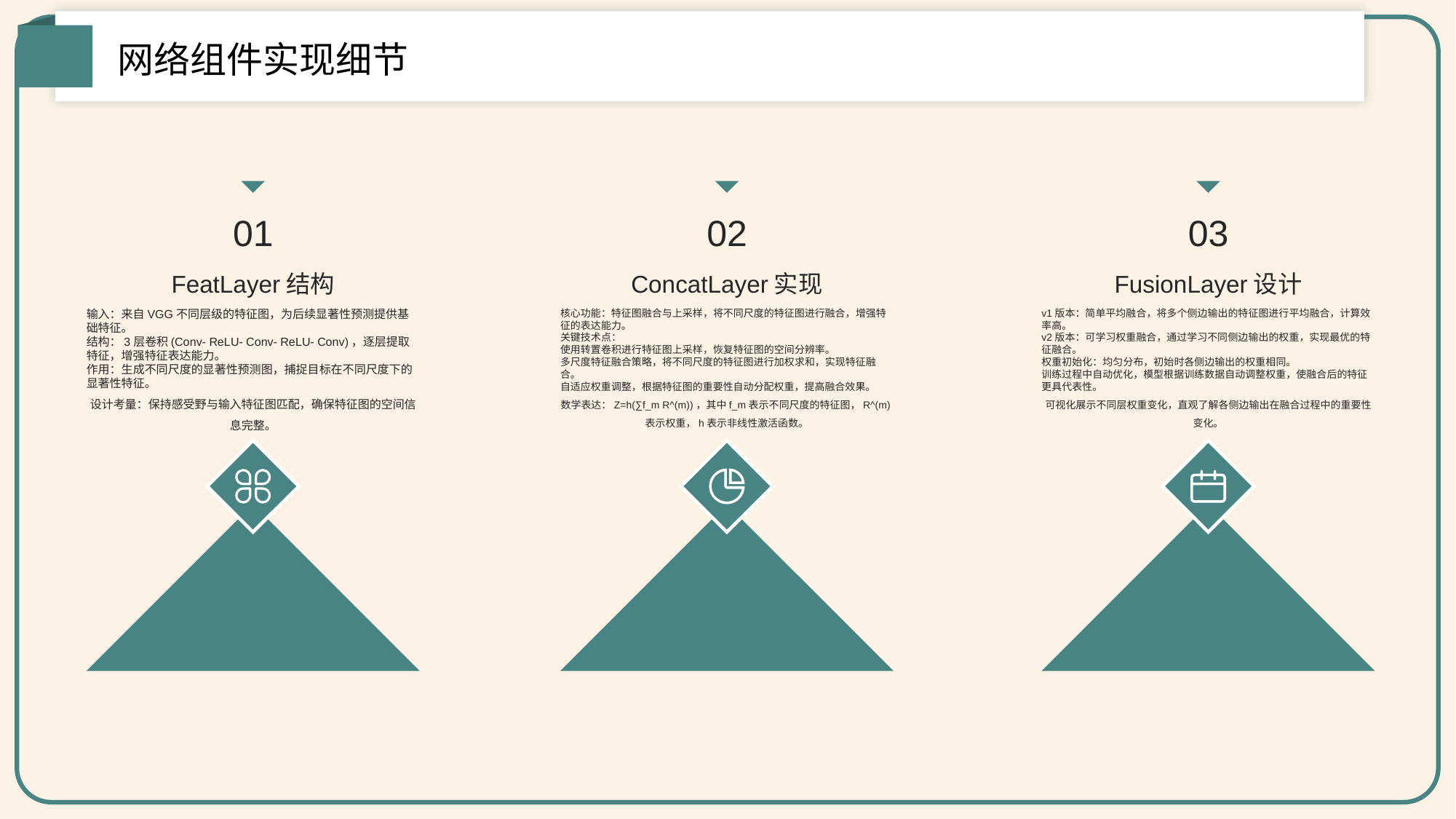

网络组件实现细节

01
02
03
FeatLayer结构
ConcatLayer实现
FusionLayer设计
输入：来自VGG不同层级的特征图，为后续显著性预测提供基础特征。
结构：3层卷积(Conv- ReLU- Conv- ReLU- Conv)，逐层提取特征，增强特征表达能力。
作用：生成不同尺度的显著性预测图，捕捉目标在不同尺度下的显著性特征。
设计考量：保持感受野与输入特征图匹配，确保特征图的空间信息完整。
核心功能：特征图融合与上采样，将不同尺度的特征图进行融合，增强特征的表达能力。
关键技术点：
使用转置卷积进行特征图上采样，恢复特征图的空间分辨率。
多尺度特征融合策略，将不同尺度的特征图进行加权求和，实现特征融合。
自适应权重调整，根据特征图的重要性自动分配权重，提高融合效果。
数学表达：Z=h(∑f_m R^(m))，其中f_m表示不同尺度的特征图，R^(m)表示权重，h表示非线性激活函数。
v1版本：简单平均融合，将多个侧边输出的特征图进行平均融合，计算效率高。
v2版本：可学习权重融合，通过学习不同侧边输出的权重，实现最优的特征融合。
权重初始化：均匀分布，初始时各侧边输出的权重相同。
训练过程中自动优化，模型根据训练数据自动调整权重，使融合后的特征更具代表性。
可视化展示不同层权重变化，直观了解各侧边输出在融合过程中的重要性变化。